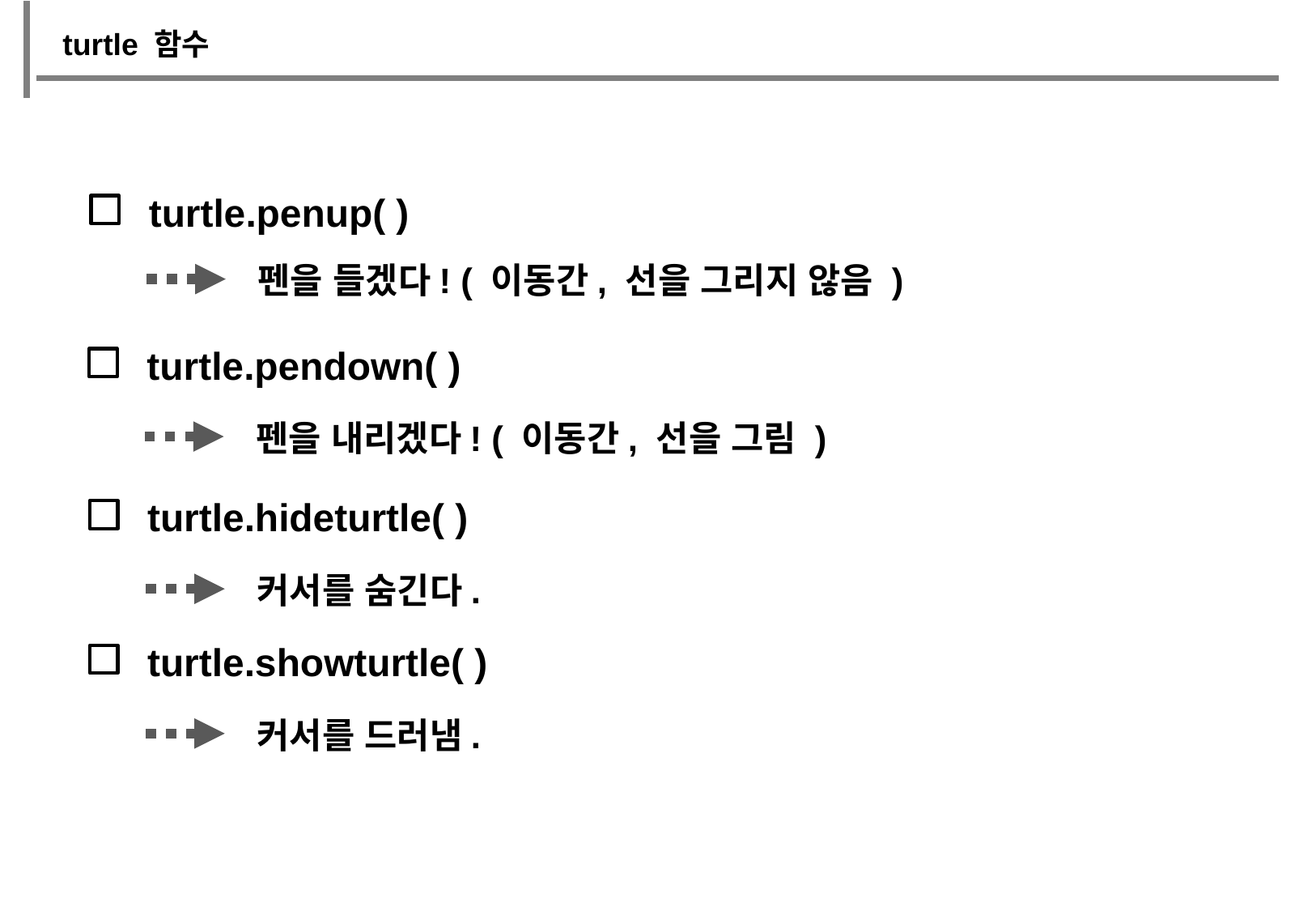

turtle 함수

turtle.penup( )

펜을 들겠다! ( 이동간, 선을 그리지 않음 )
turtle.pendown( )

펜을 내리겠다! ( 이동간, 선을 그림 )
turtle.hideturtle( )

커서를 숨긴다.
turtle.showturtle( )

커서를 드러냄.